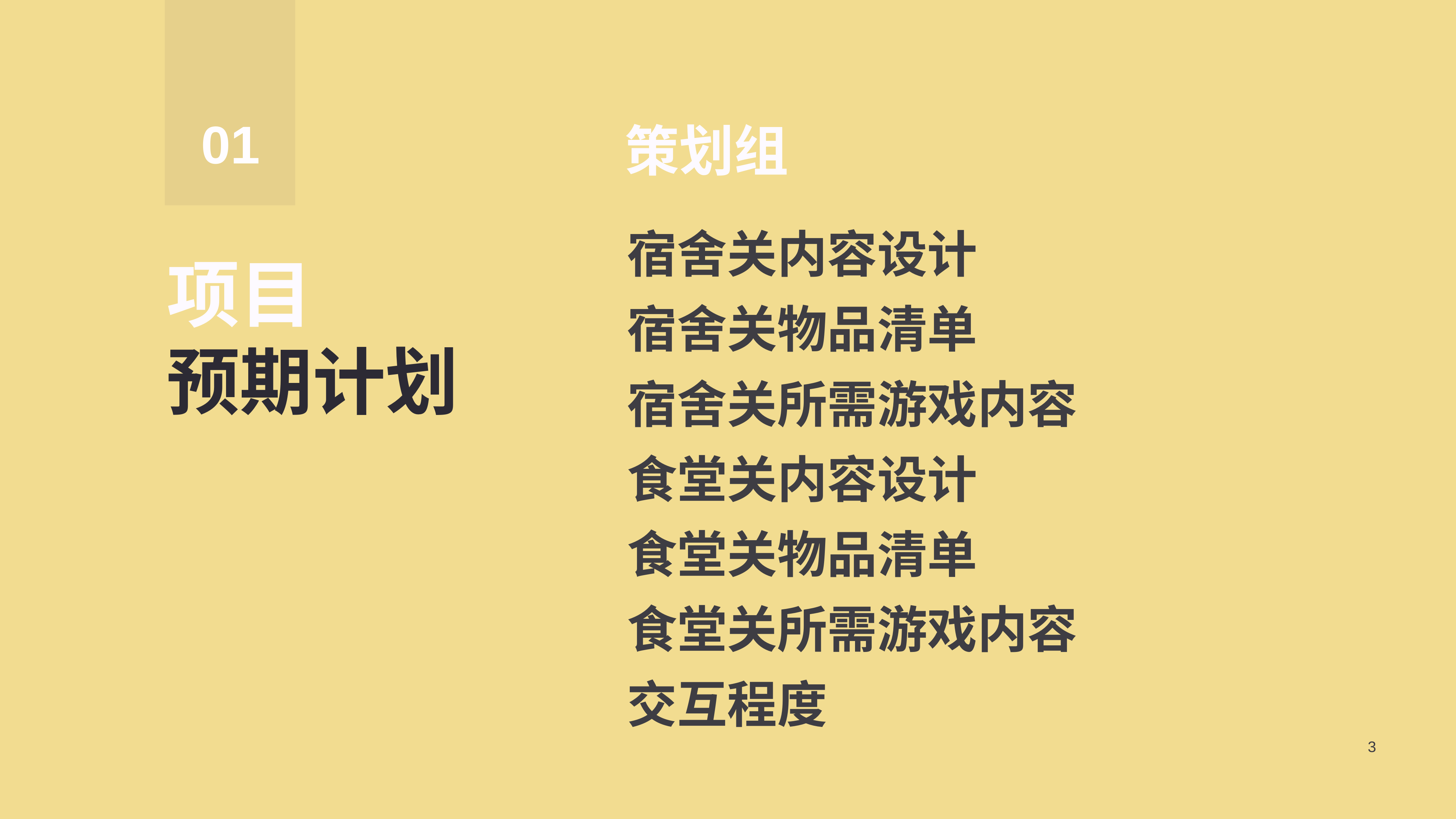

01
策划组
宿舍关内容设计
宿舍关物品清单
宿舍关所需游戏内容
食堂关内容设计
食堂关物品清单
食堂关所需游戏内容
交互程度
项目
预期计划
3